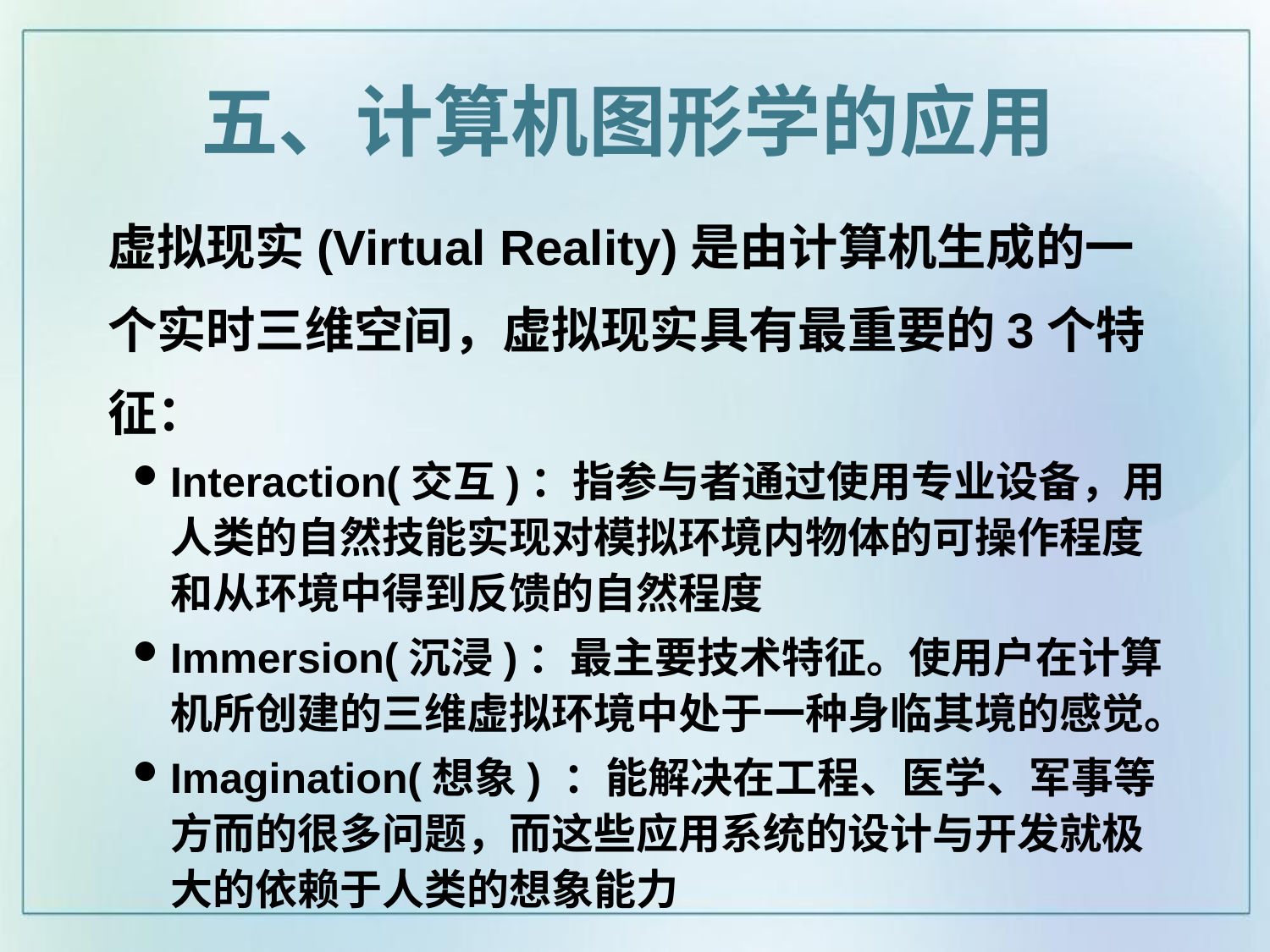

五、计算机图形学的应用
虚拟现实(Virtual Reality)是由计算机生成的一个实时三维空间，虚拟现实具有最重要的3个特征：
Interaction(交互)：指参与者通过使用专业设备，用人类的自然技能实现对模拟环境内物体的可操作程度和从环境中得到反馈的自然程度
Immersion(沉浸)：最主要技术特征。使用户在计算机所创建的三维虚拟环境中处于一种身临其境的感觉。
Imagination(想象) ：能解决在工程、医学、军事等方而的很多问题，而这些应用系统的设计与开发就极大的依赖于人类的想象能力